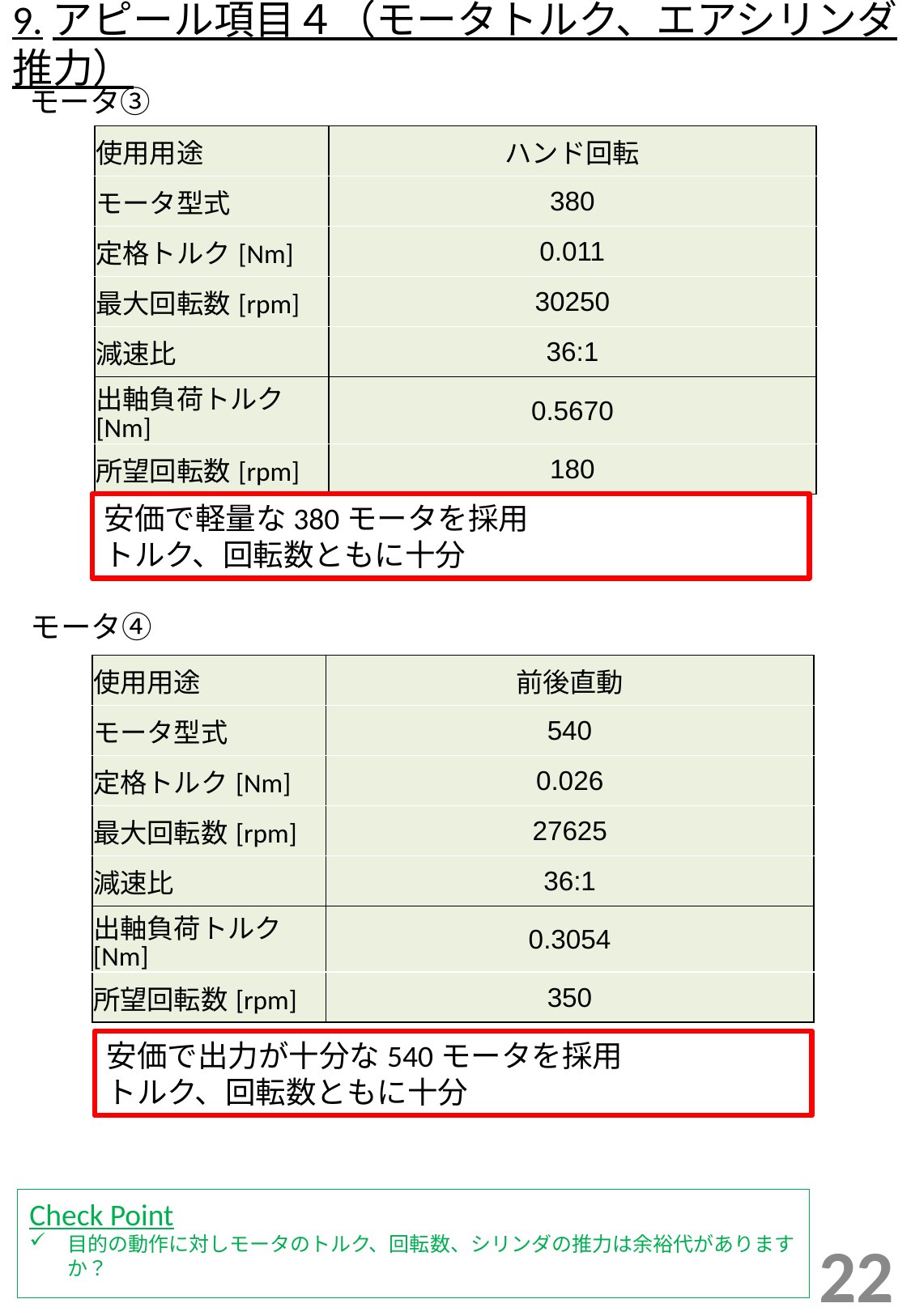

# 9.アピール項目４（モータトルク、エアシリンダ推力）
モータ③
| 使用用途 | ハンド回転 |
| --- | --- |
| モータ型式 | 380 |
| 定格トルク[Nm] | 0.011 |
| 最大回転数[rpm] | 30250 |
| 減速比 | 36:1 |
| 出軸負荷トルク[Nm] | 0.5670 |
| 所望回転数[rpm] | 180 |
安価で軽量な380モータを採用
トルク、回転数ともに十分
モータ④
| 使用用途 | 前後直動 |
| --- | --- |
| モータ型式 | 540 |
| 定格トルク[Nm] | 0.026 |
| 最大回転数[rpm] | 27625 |
| 減速比 | 36:1 |
| 出軸負荷トルク[Nm] | 0.3054 |
| 所望回転数[rpm] | 350 |
安価で出力が十分な540モータを採用
トルク、回転数ともに十分
Check Point
目的の動作に対しモータのトルク、回転数、シリンダの推力は余裕代がありますか？
22